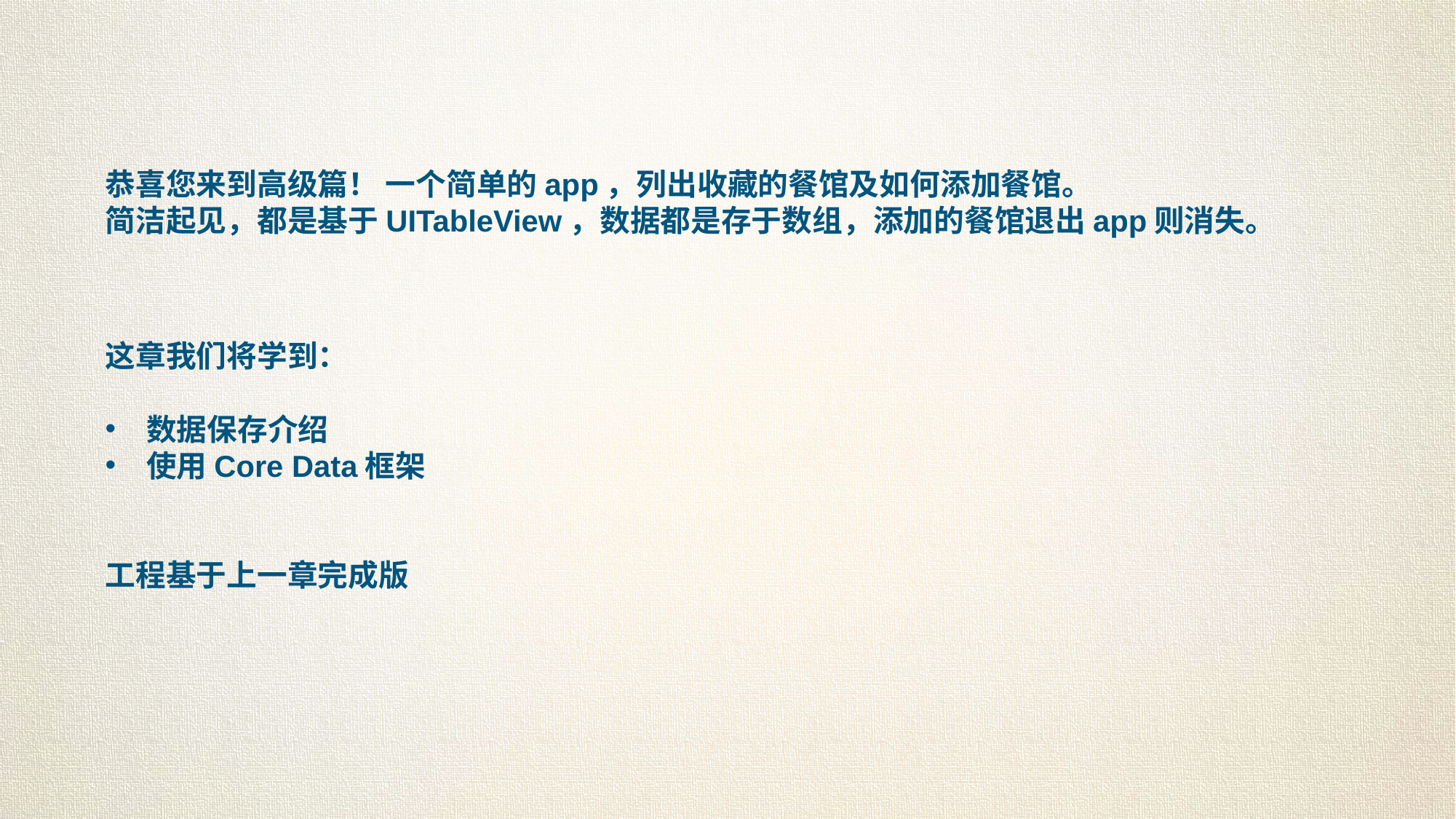

恭喜您来到高级篇！ 一个简单的app，列出收藏的餐馆及如何添加餐馆。
简洁起见，都是基于UITableView，数据都是存于数组，添加的餐馆退出app则消失。
这章我们将学到：

数据保存介绍
使用Core Data框架

工程基于上一章完成版